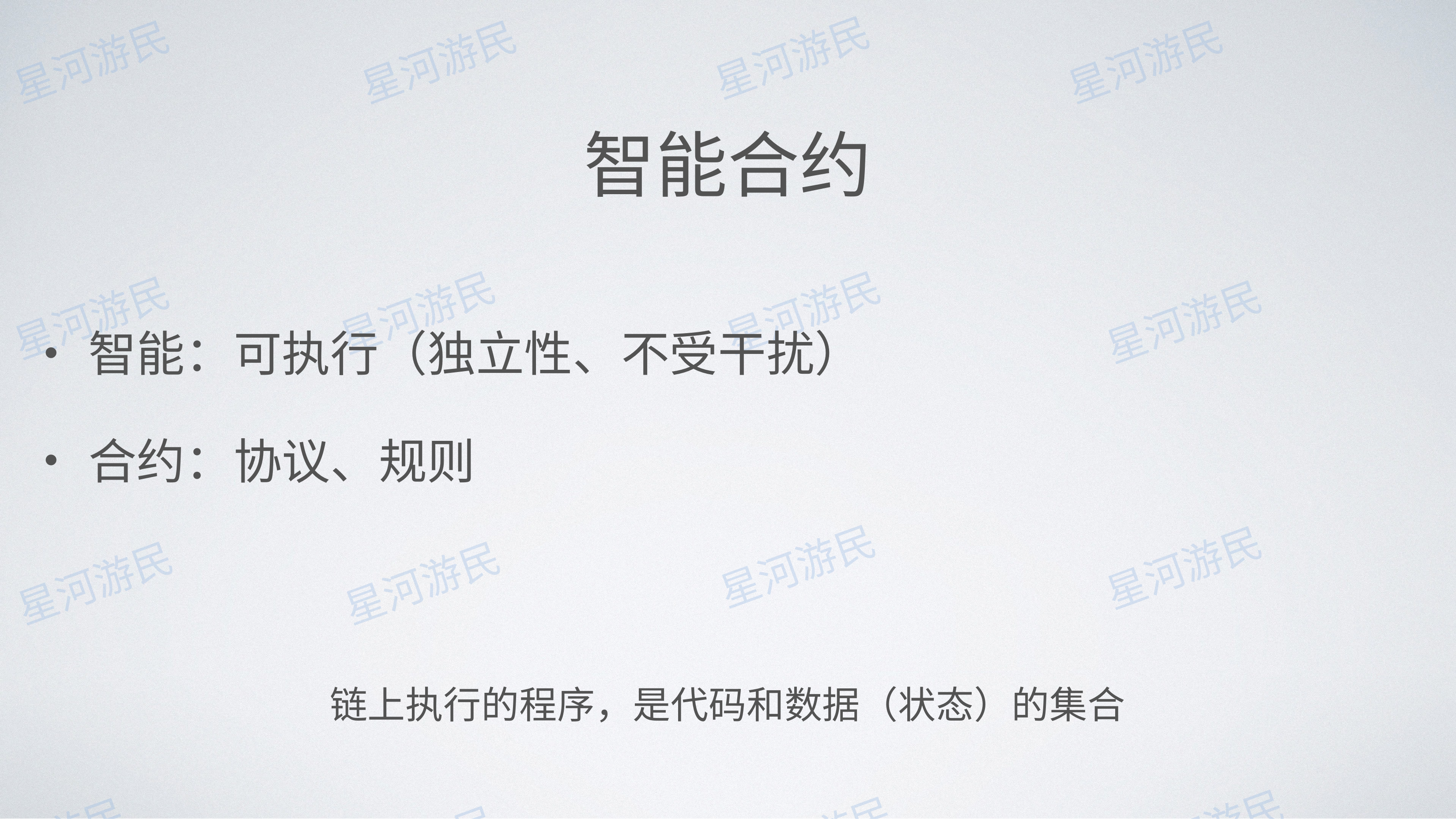

# 智能合约
智能：可执⾏（独⽴性、不受⼲扰）

合约：协议、规则
链上执⾏的程序，是代码和数据（状态）的集合